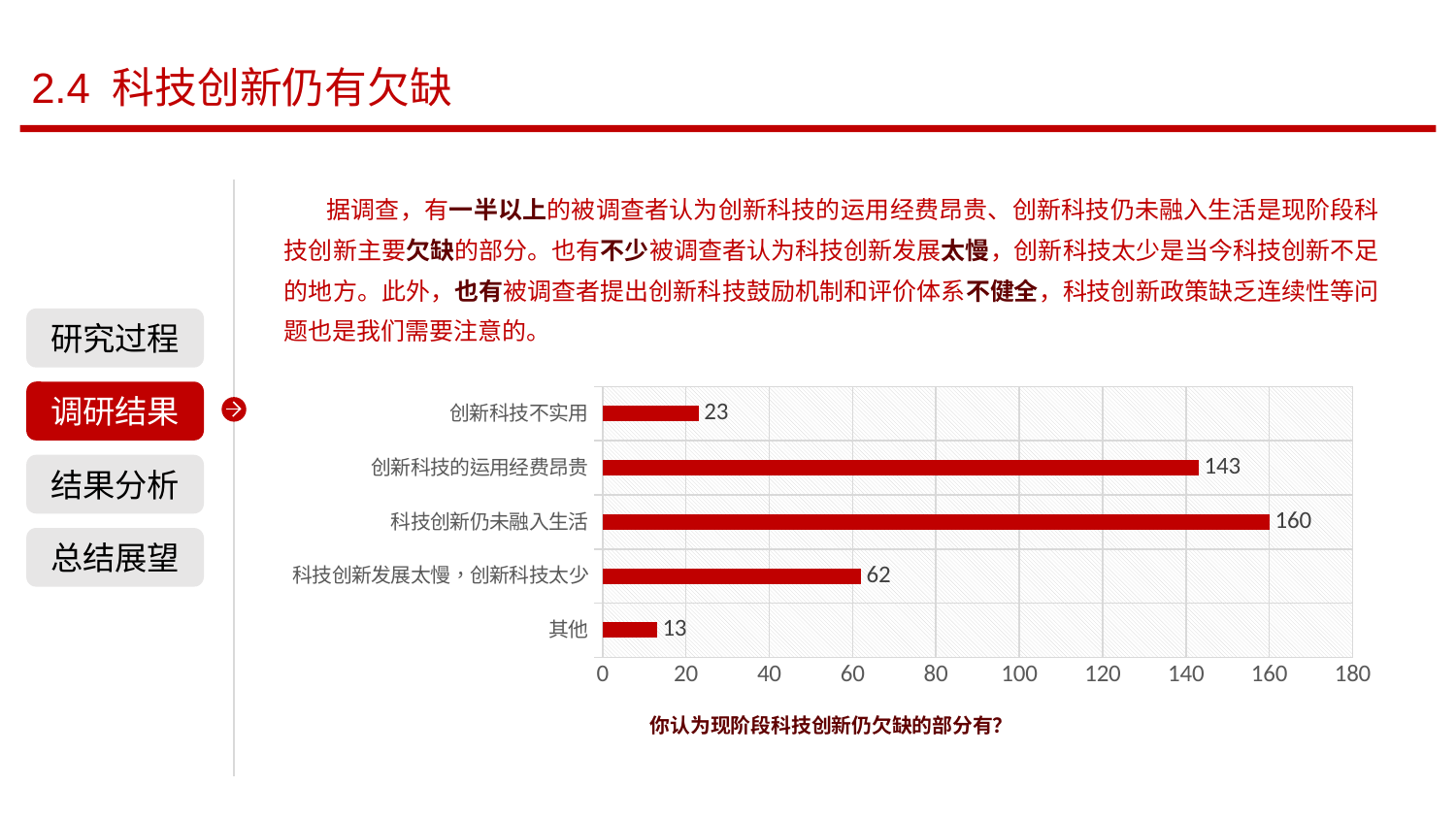

2.4 科技创新仍有欠缺

据调查，有一半以上的被调查者认为创新科技的运用经费昂贵、创新科技仍未融入生活是现阶段科技创新主要欠缺的部分。也有不少被调查者认为科技创新发展太慢，创新科技太少是当今科技创新不足的地方。此外，也有被调查者提出创新科技鼓励机制和评价体系不健全，科技创新政策缺乏连续性等问题也是我们需要注意的。
研究过程

### Chart

| Category | 现阶段科技创新仍欠缺的部分 |
|---|---|
| 其他 | 13.0 |
| 科技创新发展太慢，创新科技太少 | 62.0 |
| 科技创新仍未融入生活 | 160.0 |
| 创新科技的运用经费昂贵 | 143.0 |
| 创新科技不实用 | 23.0 |
调研结果

结果分析
总结展望
你认为现阶段科技创新仍欠缺的部分有？